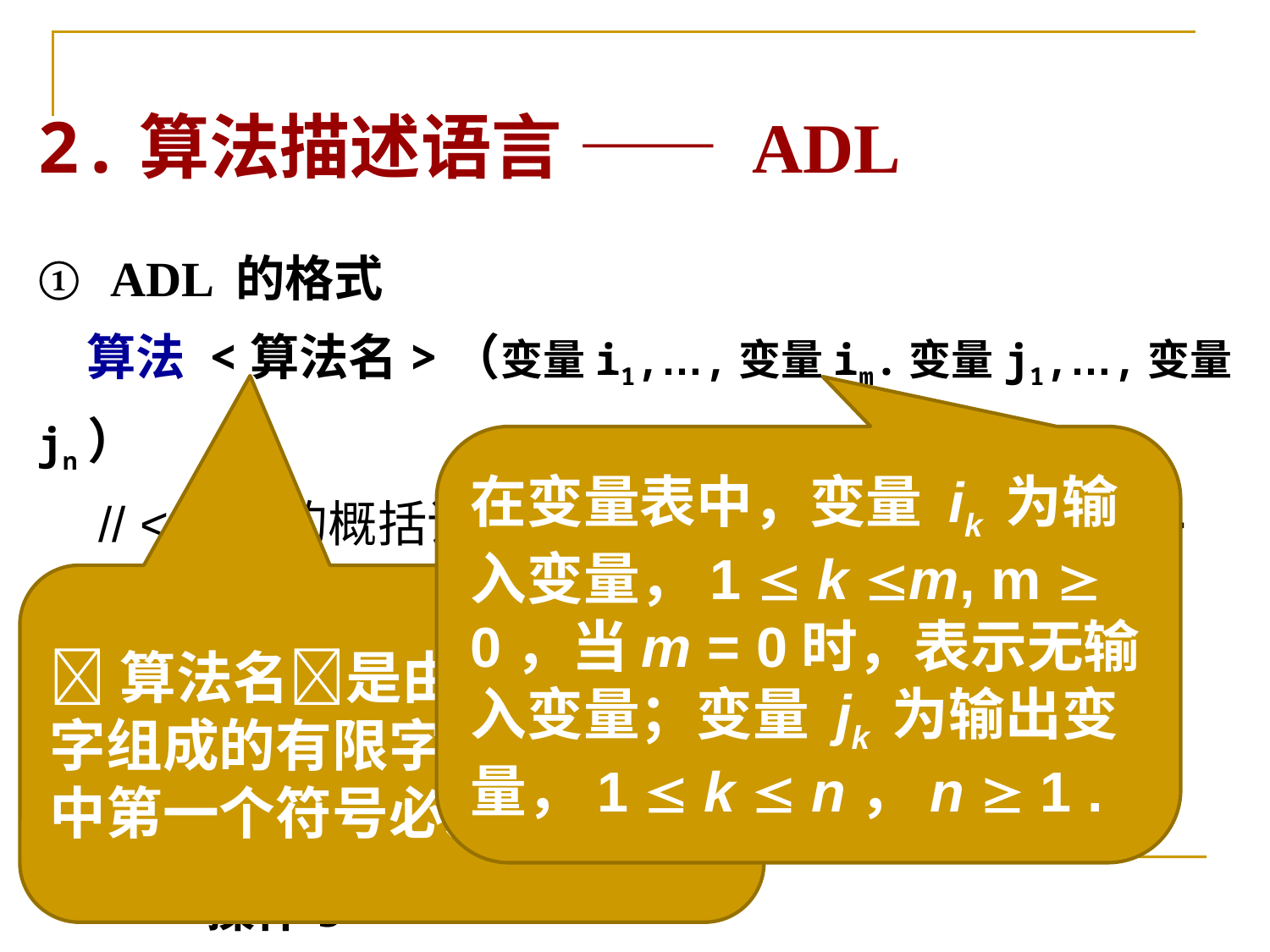

2.算法描述语言 —— ADL

① ADL 的格式
　算法 <算法名>（变量i1,…,变量im.变量j1,…,变量jn）
　// <算法的概括说明> 或者 /* <算法的概括说明> */
<步骤名><步骤号>. [<本步骤的概括说明>]
	<操作1>
		…
<操作J>
<步骤名><步骤号>. [<本步骤的概括说明>]
	… …  ▐
在变量表中，变量 ik 为输入变量，1 ≤ k ≤m, m ≥ 0，当m = 0时，表示无输入变量；变量 jk 为输出变量，1 ≤ k ≤ n，n ≥ 1 .
<算法名>是由字母和数字组成的有限字符串，且串中第一个符号必须是字母；